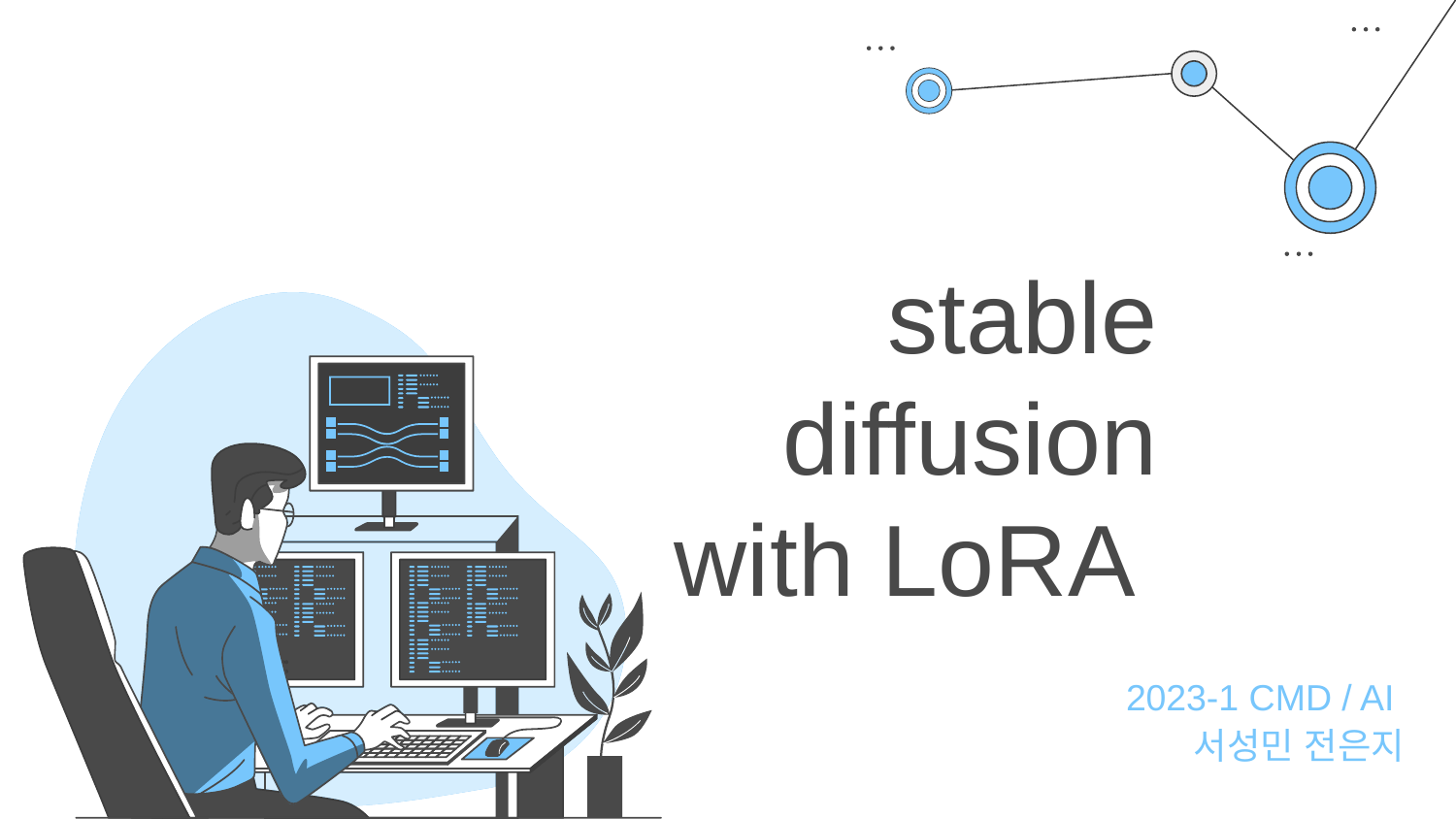

# stable diffusion with LoRA

2023-1 CMD / AI

서성민 전은지